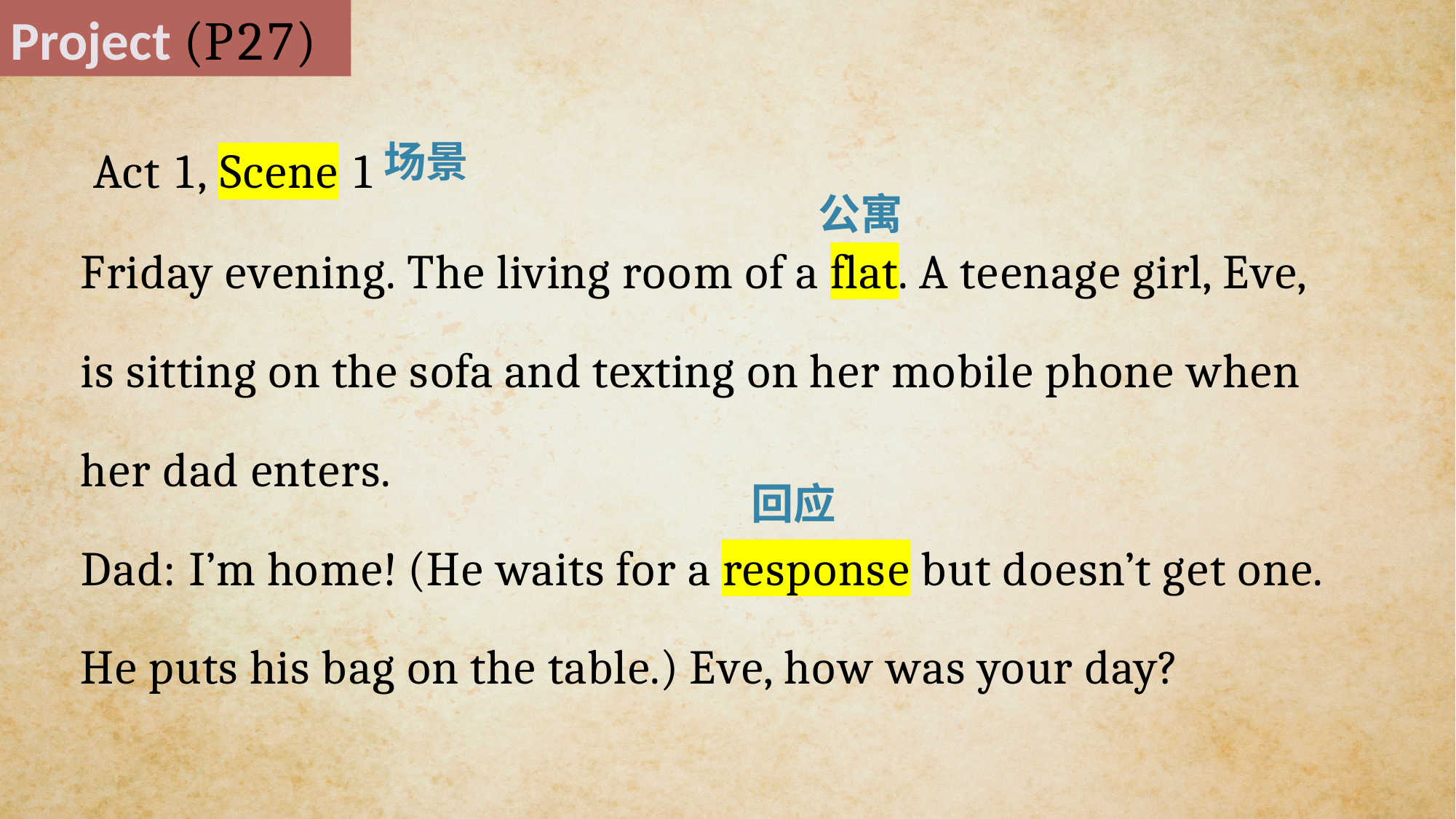

Project (P27)
 Act 1, Scene 1
Friday evening. The living room of a flat. A teenage girl, Eve, is sitting on the sofa and texting on her mobile phone when her dad enters.
Dad:	I’m home! (He waits for a response but doesn’t get one. He puts his bag on the table.) Eve, how was your day?
场景
公寓
回应